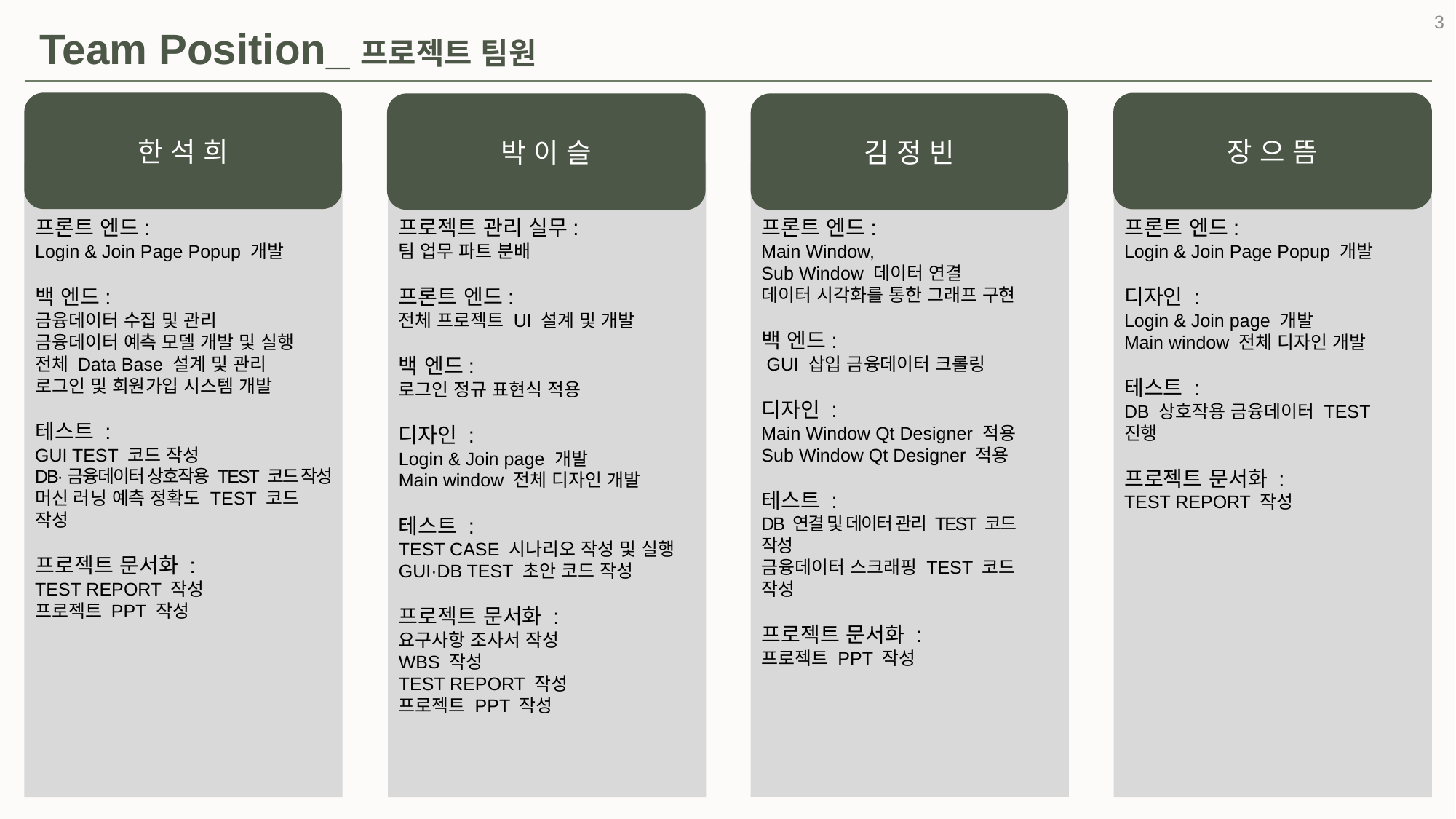

3
Team Position_프로젝트 팀원
한 석 희
장 으 뜸
박 이 슬
김 정 빈

프론트 엔드:
Login & Join Page Popup 개발

백 엔드:
금융데이터 수집 및 관리
금융데이터 예측 모델 개발 및 실행
전체 Data Base 설계 및 관리
로그인 및 회원가입 시스템 개발

테스트 :
GUI TEST 코드 작성
DB·금융데이터 상호작용 TEST 코드 작성
머신 러닝 예측 정확도 TEST 코드 작성

프로젝트 문서화 :
TEST REPORT 작성
프로젝트 PPT 작성
프로젝트 관리 실무:
팀 업무 파트 분배

프론트 엔드:
전체 프로젝트 UI 설계 및 개발

백 엔드:
로그인 정규 표현식 적용

디자인 :
Login & Join page 개발
Main window 전체 디자인 개발

테스트 :
TEST CASE 시나리오 작성 및 실행
GUI·DB TEST 초안 코드 작성

프로젝트 문서화 :
요구사항 조사서 작성
WBS 작성
TEST REPORT 작성
프로젝트 PPT 작성
프론트 엔드:
Main Window,
Sub Window 데이터 연결
데이터 시각화를 통한 그래프 구현

백 엔드:
 GUI 삽입 금융데이터 크롤링

디자인 :
Main Window Qt Designer 적용
Sub Window Qt Designer 적용

테스트 :
DB 연결 및 데이터 관리 TEST 코드 작성
금융데이터 스크래핑 TEST 코드 작성

프로젝트 문서화 :
프로젝트 PPT 작성
프론트 엔드:
Login & Join Page Popup 개발

디자인 :
Login & Join page 개발
Main window 전체 디자인 개발

테스트 :
DB 상호작용 금융데이터 TEST  진행

프로젝트 문서화 :
TEST REPORT 작성